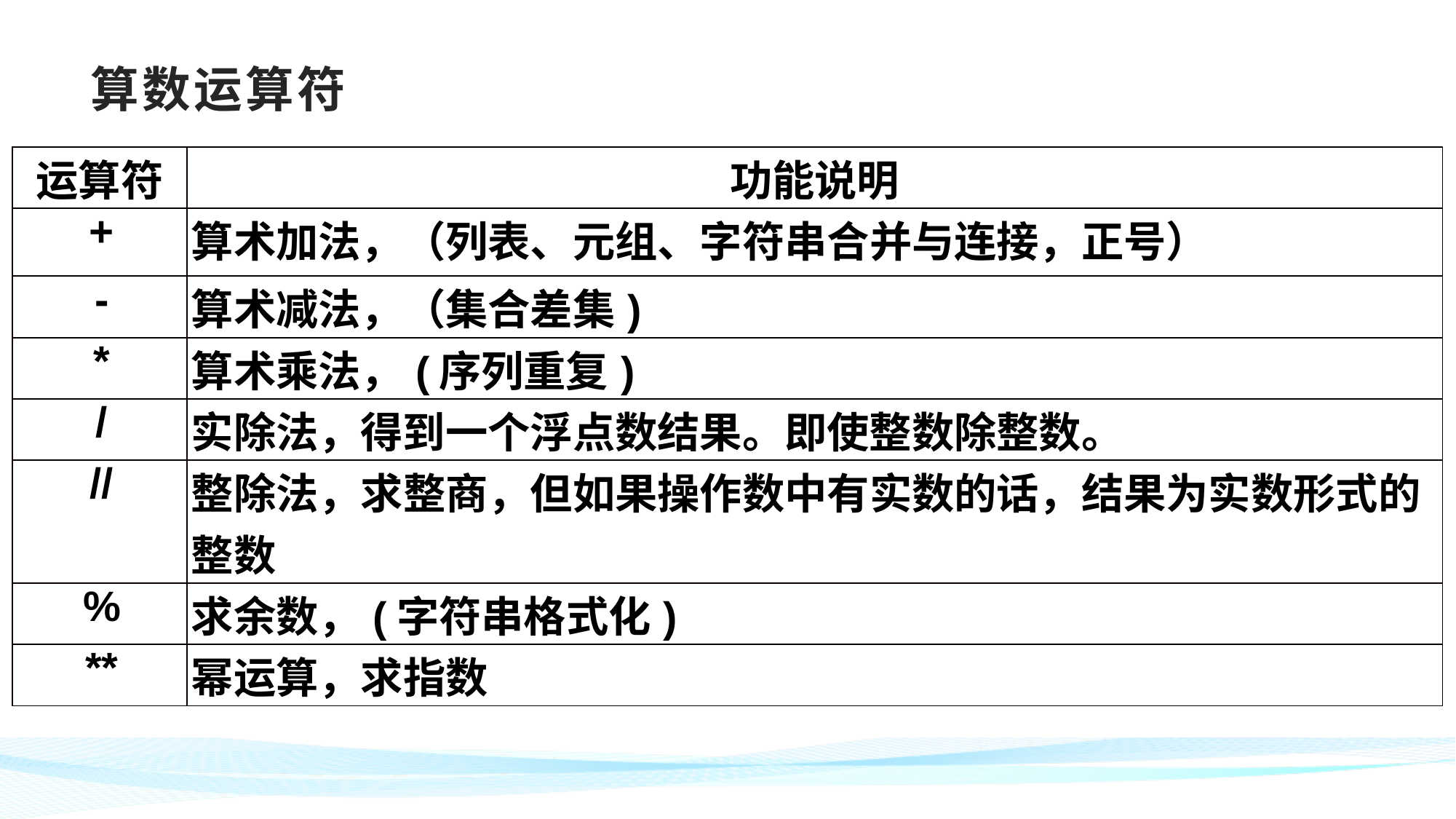

# 算数运算符
| 运算符 | 功能说明 |
| --- | --- |
| + | 算术加法，（列表、元组、字符串合并与连接，正号） |
| - | 算术减法，（集合差集) |
| \* | 算术乘法，(序列重复) |
| / | 实除法，得到一个浮点数结果。即使整数除整数。 |
| // | 整除法，求整商，但如果操作数中有实数的话，结果为实数形式的整数 |
| % | 求余数，(字符串格式化) |
| \*\* | 幂运算，求指数 |